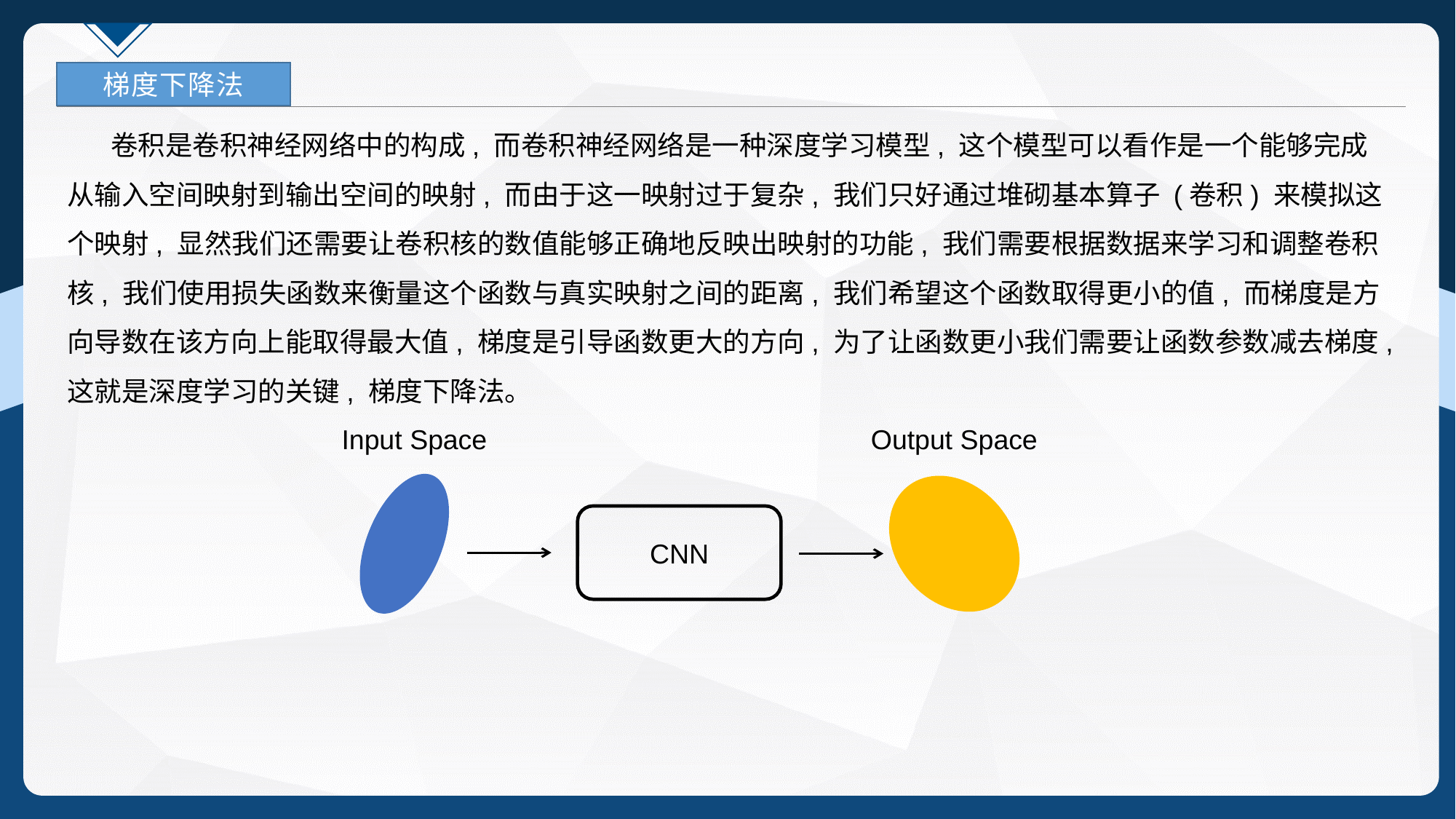

梯度下降法

      卷积是卷积神经网络中的构成, 而卷积神经网络是一种深度学习模型, 这个模型可以看作是一个能够完成从输入空间映射到输出空间的映射, 而由于这一映射过于复杂, 我们只好通过堆砌基本算子 (卷积) 来模拟这个映射, 显然我们还需要让卷积核的数值能够正确地反映出映射的功能, 我们需要根据数据来学习和调整卷积核, 我们使用损失函数来衡量这个函数与真实映射之间的距离, 我们希望这个函数取得更小的值, 而梯度是方向导数在该方向上能取得最大值, 梯度是引导函数更大的方向, 为了让函数更小我们需要让函数参数减去梯度, 这就是深度学习的关键, 梯度下降法。

Input Space
Output Space

CNN
7